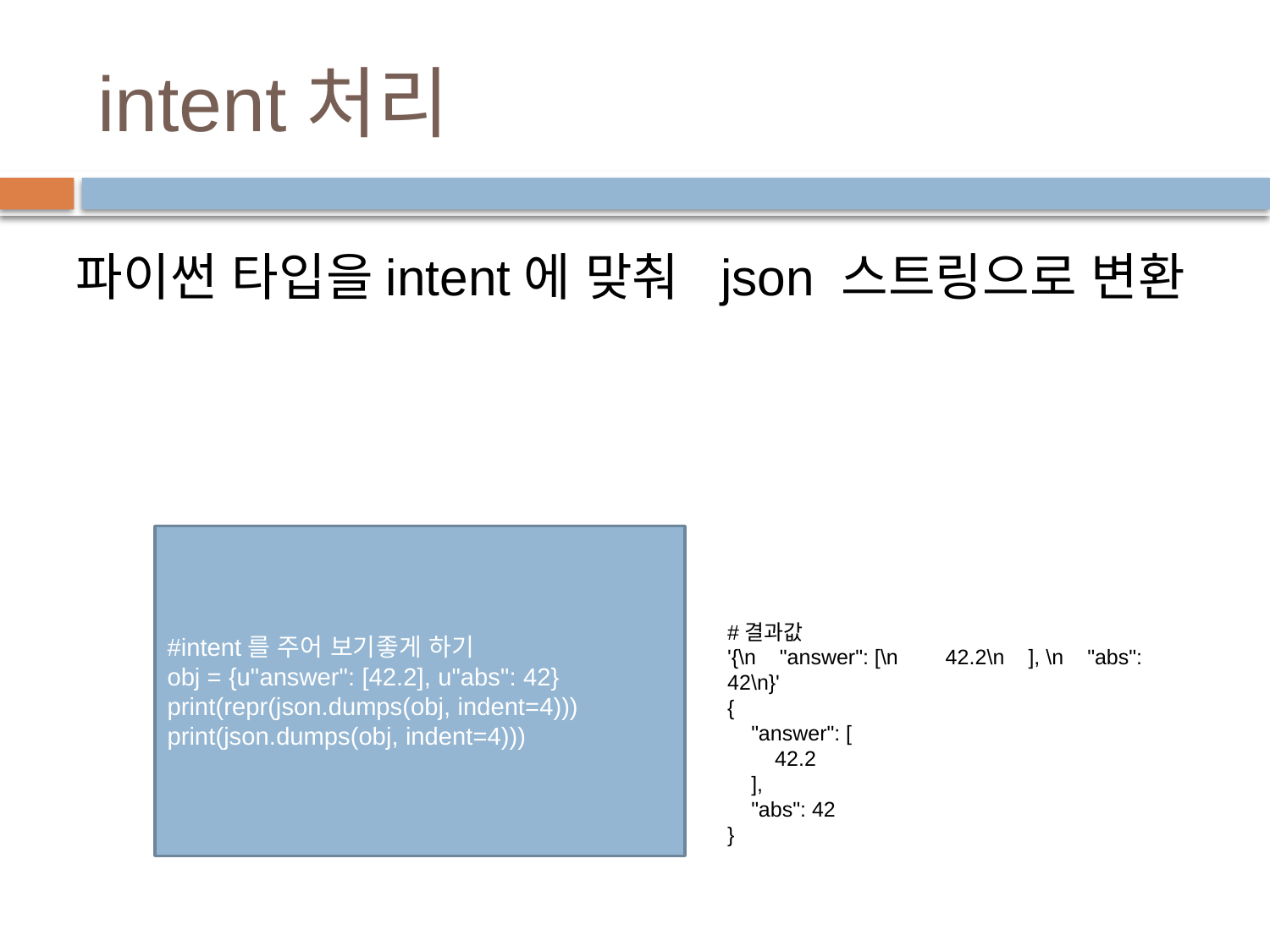

# intent처리
파이썬 타입을intent에 맞춰  json 스트링으로 변환
#intent를 주어 보기좋게 하기
obj = {u"answer": [42.2], u"abs": 42}
print(repr(json.dumps(obj, indent=4)))
print(json.dumps(obj, indent=4)))
#결과값
'{\n    "answer": [\n        42.2\n    ], \n    "abs": 42\n}'
{
    "answer": [
        42.2
    ],
    "abs": 42
}